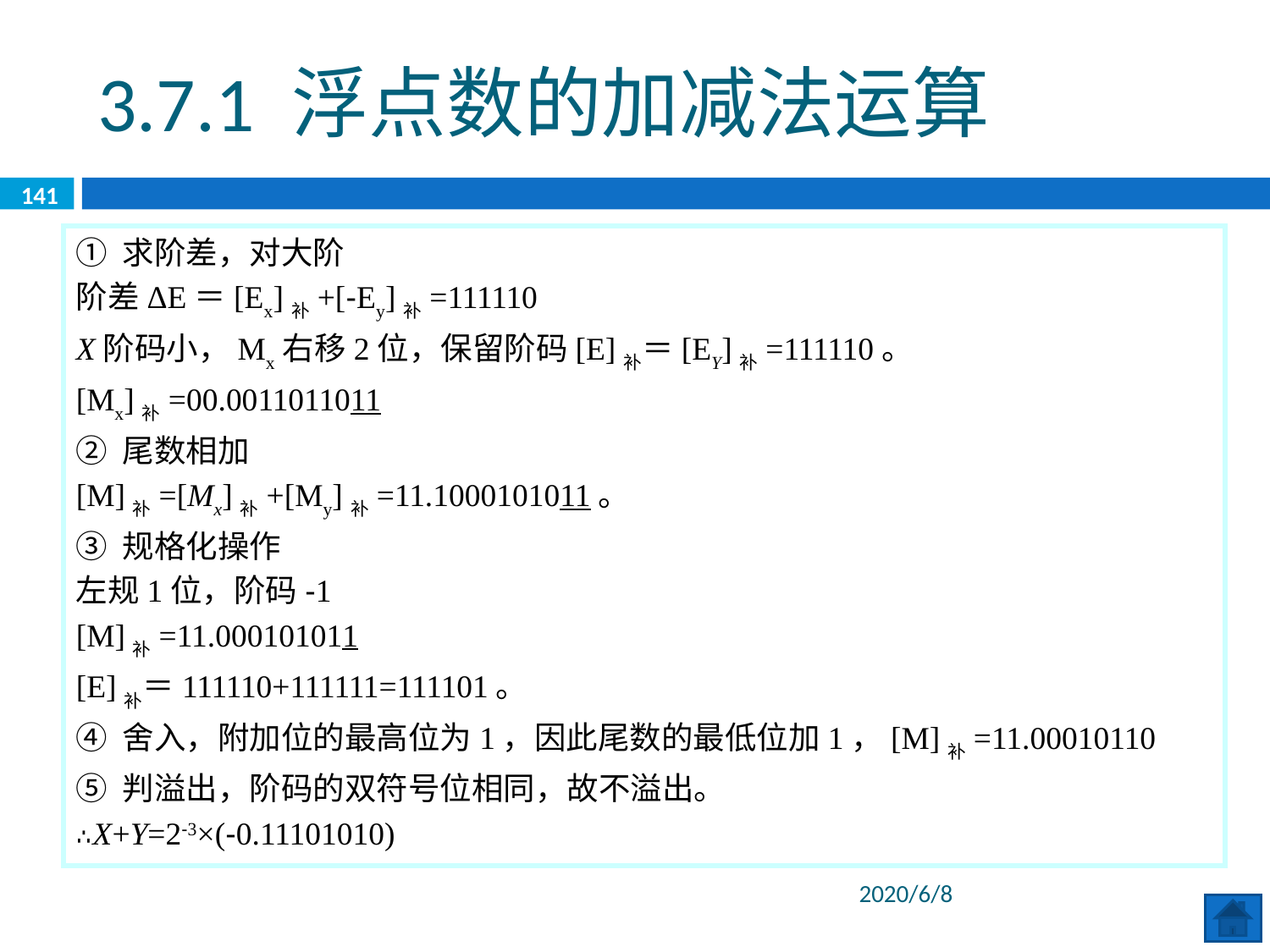

3.7.1 浮点数的加减法运算
141
① 求阶差，对大阶
阶差ΔE＝[Ex]补+[-Ey]补=111110
X阶码小，Mx右移2位，保留阶码[E]补＝[EY]补=111110。
[Mx]补=00.0011011011
② 尾数相加
[M]补=[Mx]补+[My]补=11.1000101011。
③ 规格化操作
左规1位，阶码-1
[M]补=11.000101011
[E]补＝111110+111111=111101。
④ 舍入，附加位的最高位为1，因此尾数的最低位加1，[M]补=11.00010110
⑤ 判溢出，阶码的双符号位相同，故不溢出。
∴X+Y=2-3×(-0.11101010)
2020/6/8